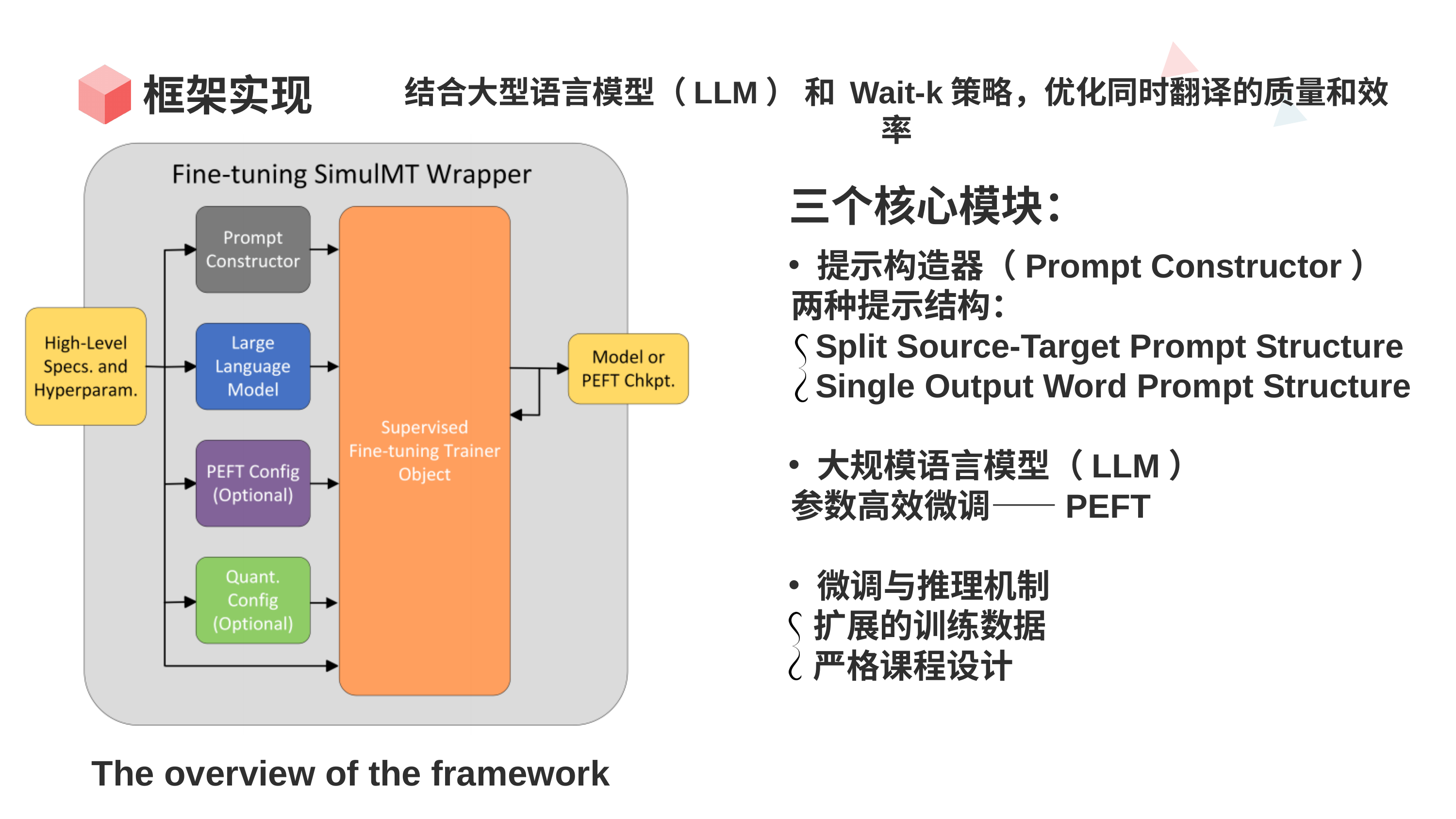

框架实现
结合大型语言模型（LLM） 和 Wait-k策略，优化同时翻译的质量和效率

三个核心模块：
提示构造器（Prompt Constructor）
   两种提示结构：
      Split Source-Target Prompt Structure
      Single Output Word Prompt Structure

大规模语言模型（LLM）
   参数高效微调——PEFT

微调与推理机制
      扩展的训练数据
      严格课程设计

The overview of the framework